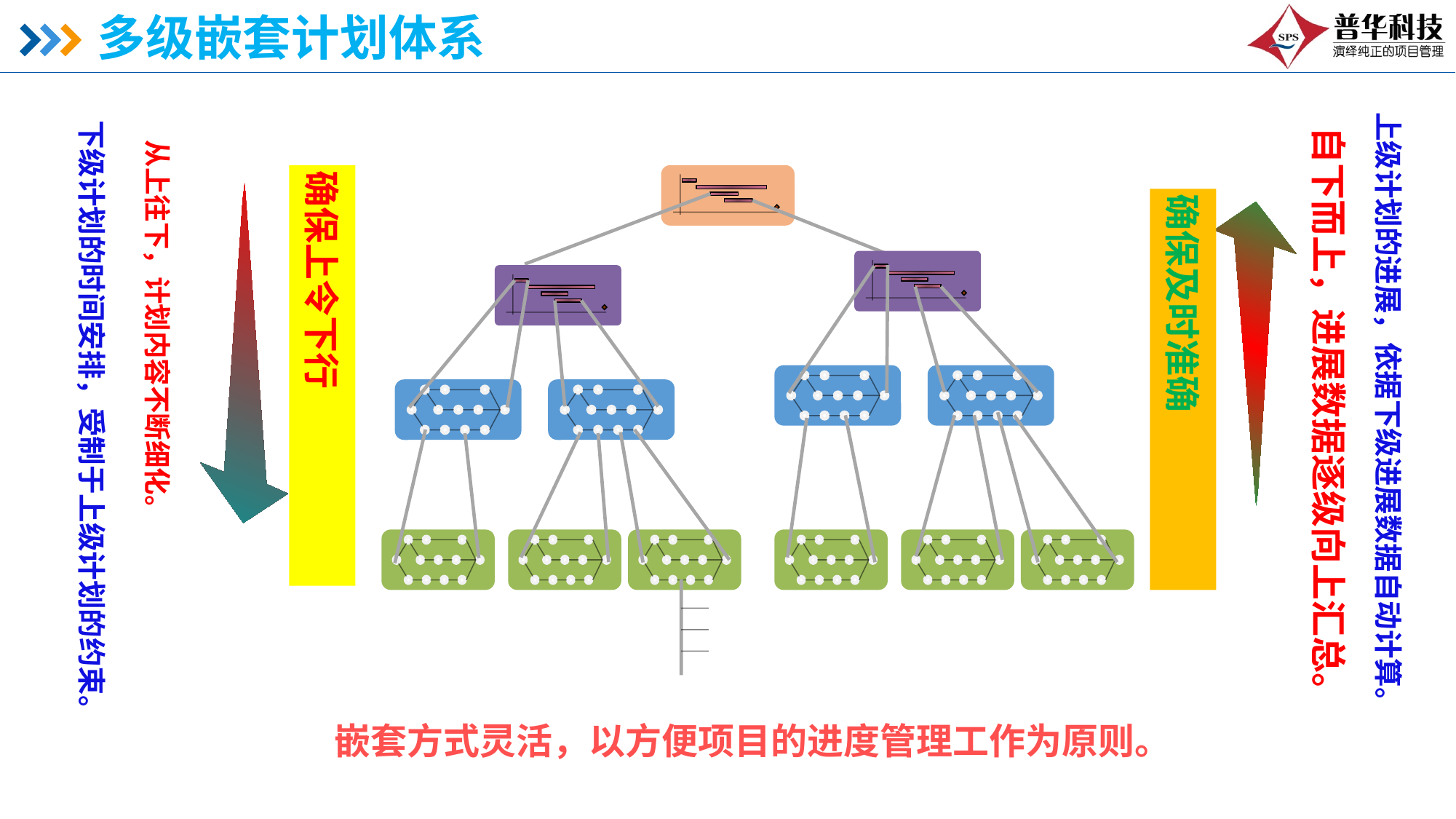

# 多级嵌套计划体系
上级计划的进展，依据下级进展数据自动计算。
下级计划的时间安排，受制于上级计划的约束。
自下而上，进展数据逐级向上汇总。
从上往下，计划内容不断细化。

确保上令下行
确保及时准确

嵌套方式灵活，以方便项目的进度管理工作为原则。